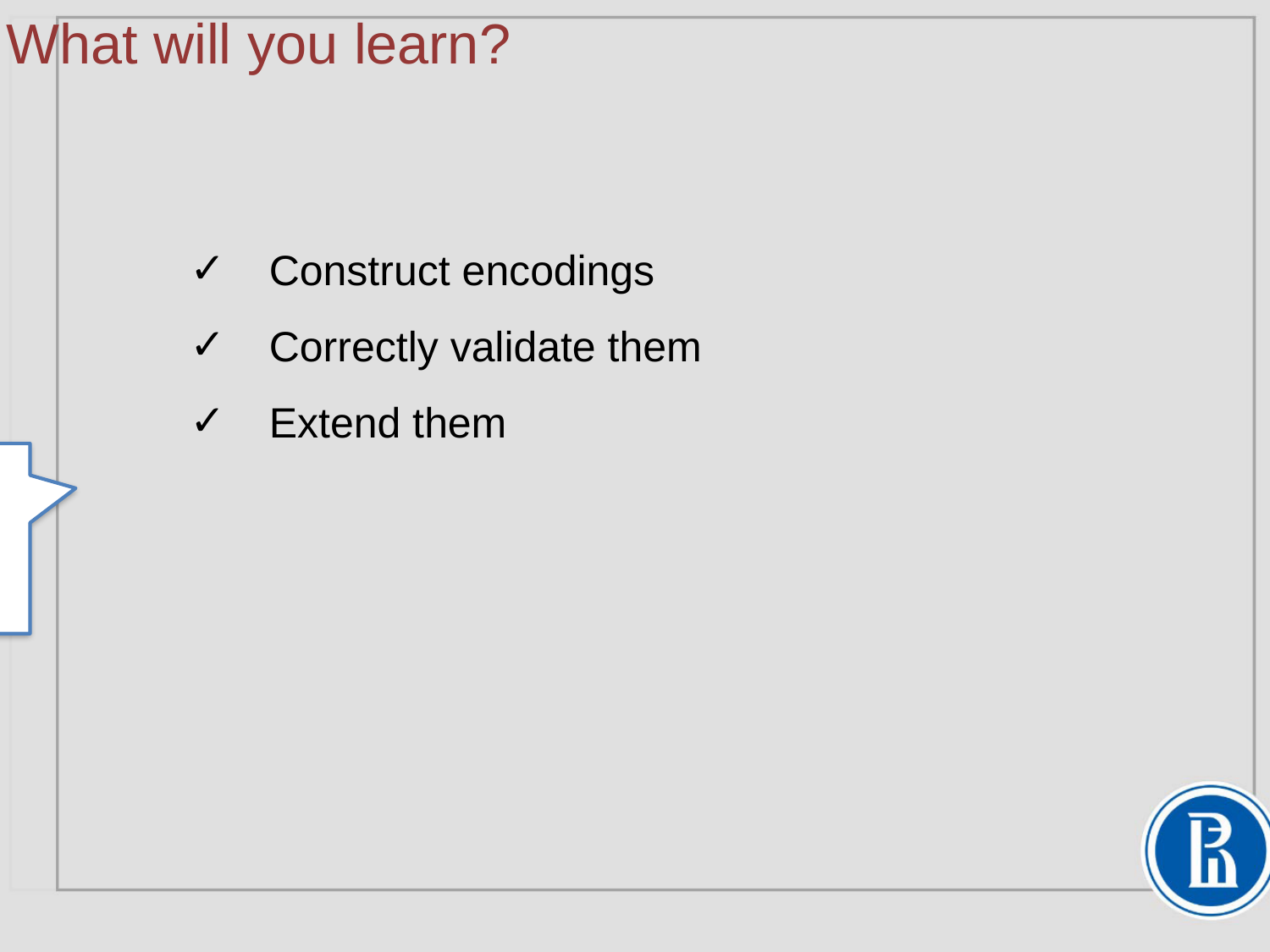

# What will you learn?
  Construct encodings
  Correctly validate them
  Extend them
このセクションでは以下を学ぶ。
・encodingの方法
・正しい検証方法
・拡張方法